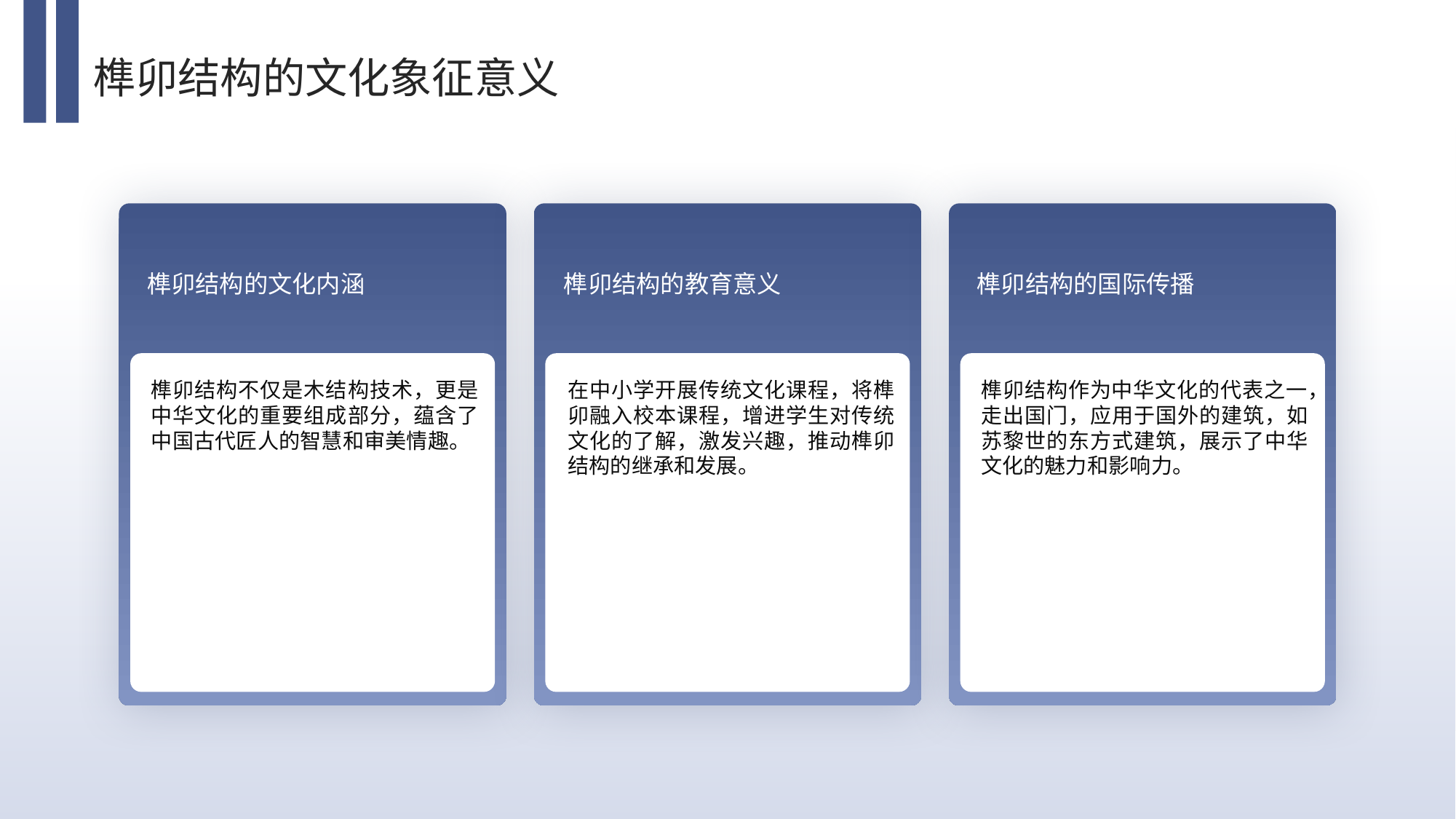

榫卯结构的文化象征意义

榫卯结构的文化内涵
榫卯结构的教育意义
榫卯结构的国际传播

榫卯结构不仅是木结构技术，更是中华文化的重要组成部分，蕴含了中国古代匠人的智慧和审美情趣。
在中小学开展传统文化课程，将榫卯融入校本课程，增进学生对传统文化的了解，激发兴趣，推动榫卯结构的继承和发展。
榫卯结构作为中华文化的代表之一，走出国门，应用于国外的建筑，如苏黎世的东方式建筑，展示了中华文化的魅力和影响力。